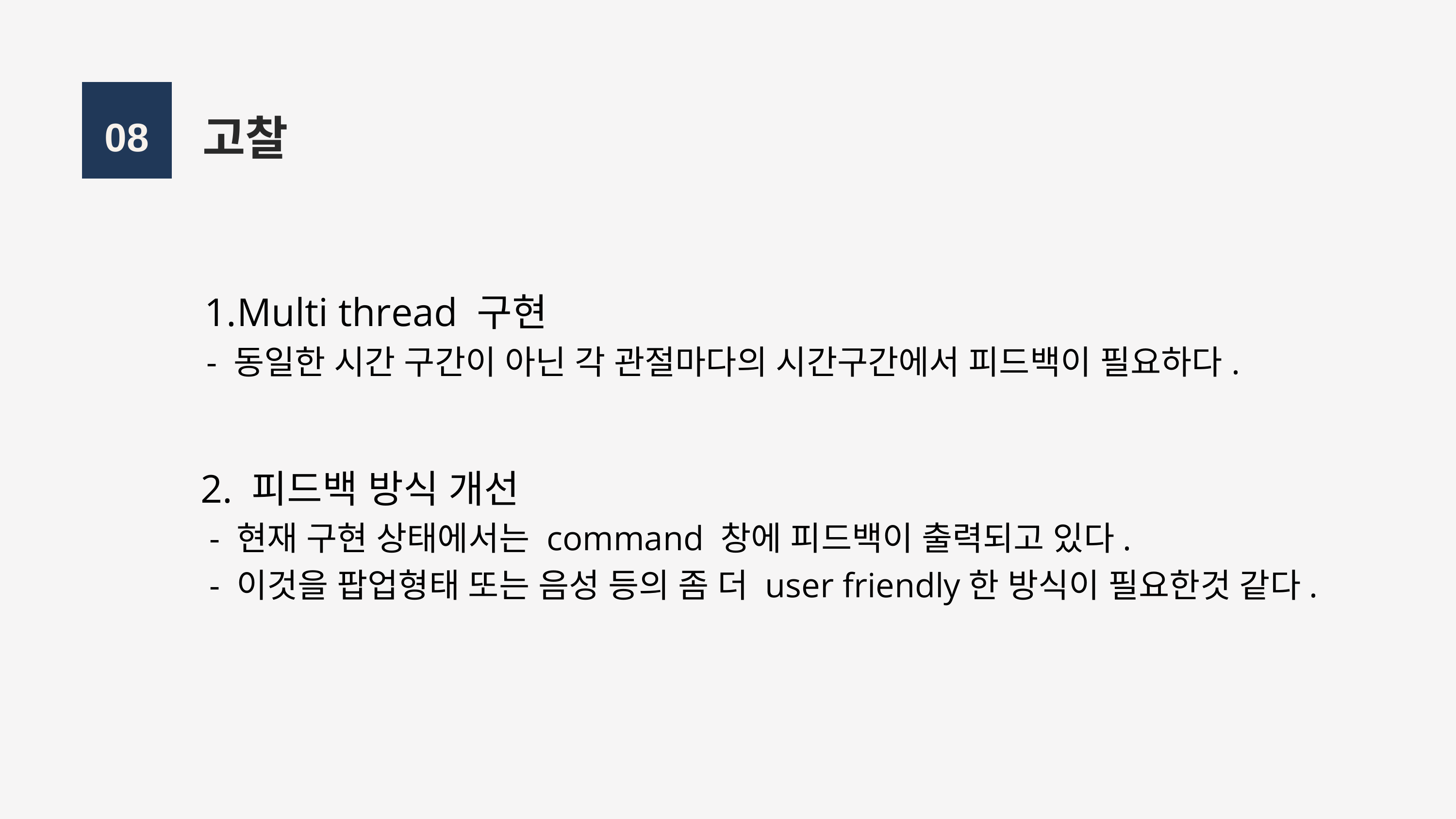

고찰
08
Multi thread 구현
    - 동일한 시간 구간이 아닌 각 관절마다의 시간구간에서 피드백이 필요하다.
2. 피드백 방식 개선
 - 현재 구현 상태에서는 command 창에 피드백이 출력되고 있다.
 - 이것을 팝업형태 또는 음성 등의 좀 더 user friendly한 방식이 필요한것 같다.